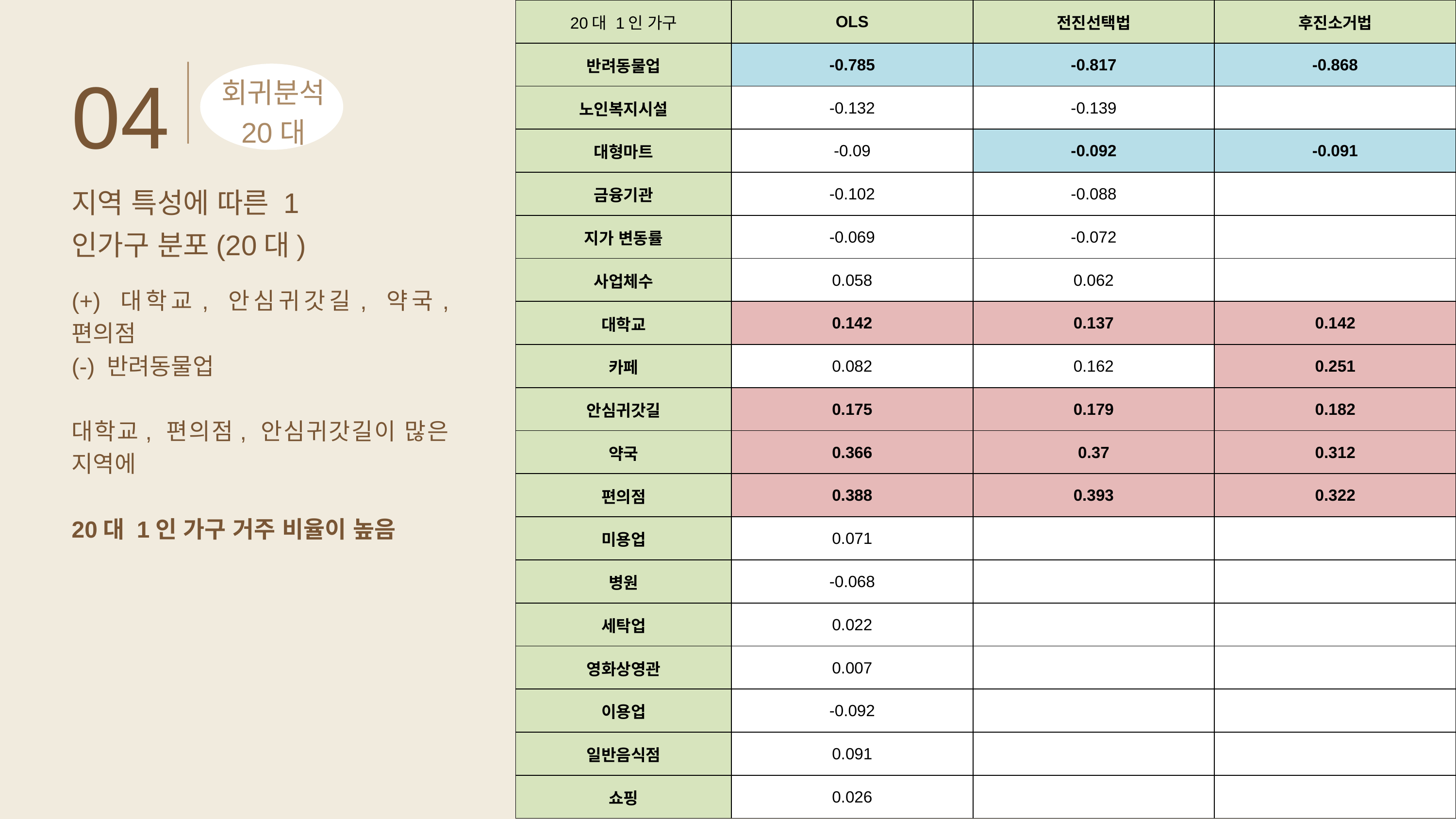

| 20대 1인 가구 | OLS | 전진선택법 | 후진소거법 |
| --- | --- | --- | --- |
| 반려동물업 | -0.785 | -0.817 | -0.868 |
| 노인복지시설 | -0.132 | -0.139 |  |
| 대형마트 | -0.09 | -0.092 | -0.091 |
| 금융기관 | -0.102 | -0.088 |  |
| 지가 변동률 | -0.069 | -0.072 |  |
| 사업체수 | 0.058 | 0.062 |  |
| 대학교 | 0.142 | 0.137 | 0.142 |
| 카페 | 0.082 | 0.162 | 0.251 |
| 안심귀갓길 | 0.175 | 0.179 | 0.182 |
| 약국 | 0.366 | 0.37 | 0.312 |
| 편의점 | 0.388 | 0.393 | 0.322 |
| 미용업 | 0.071 |  |  |
| 병원 | -0.068 |  |  |
| 세탁업 | 0.022 |  |  |
| 영화상영관 | 0.007 |  |  |
| 이용업 | -0.092 |  |  |
| 일반음식점 | 0.091 |  |  |
| 쇼핑 | 0.026 |  |  |
04

회귀분석
20대
지역 특성에 따른 1인가구 분포(20대)
(+) 대학교, 안심귀갓길, 약국, 편의점
(-) 반려동물업

대학교, 편의점, 안심귀갓길이 많은 지역에

20대 1인 가구 거주 비율이 높음